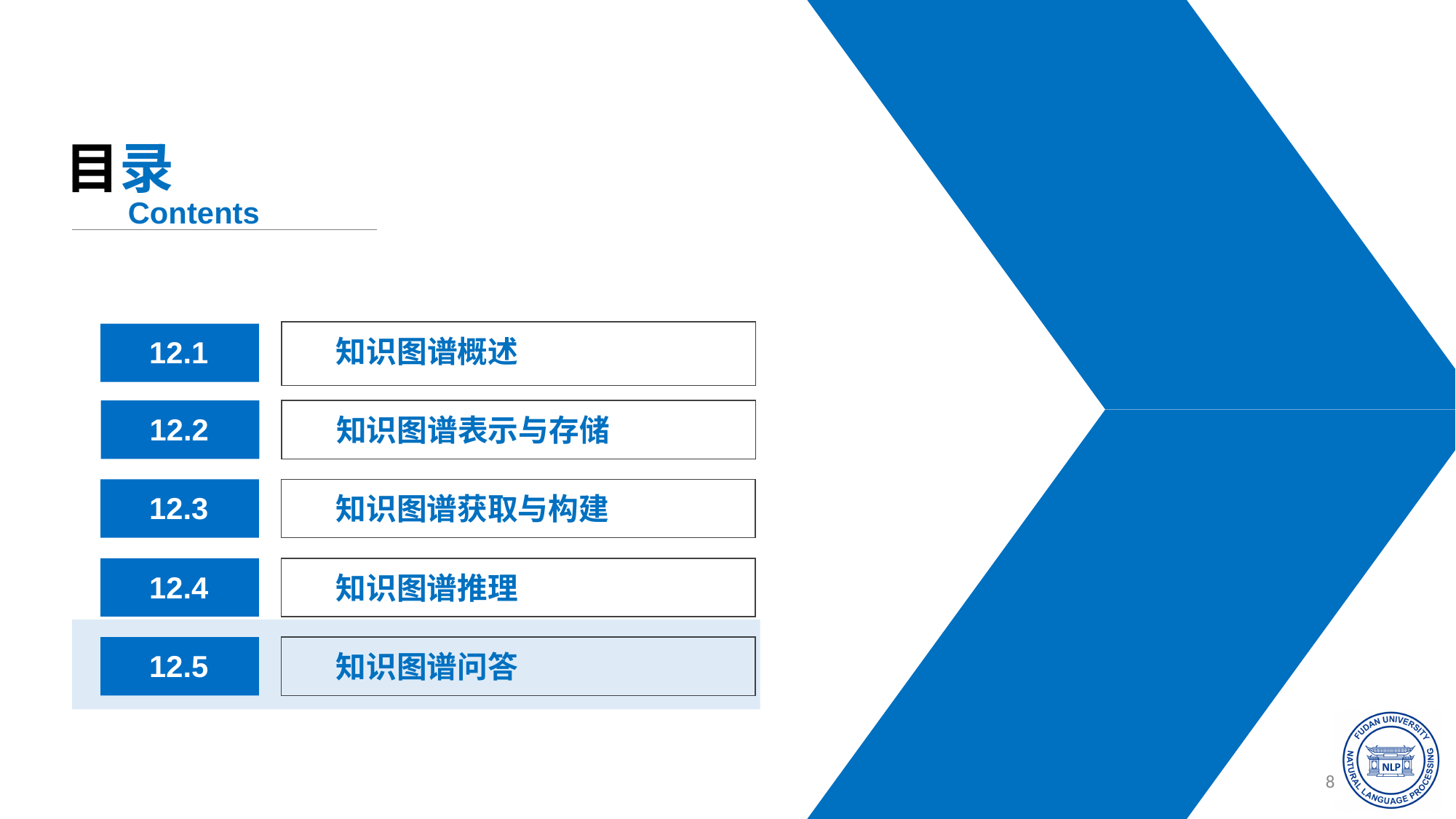

目录
Contents

知识图谱概述

12.1

12.2

知识图谱表示与存储

12.3

知识图谱获取与构建

12.4

知识图谱推理

12.5

知识图谱问答
89